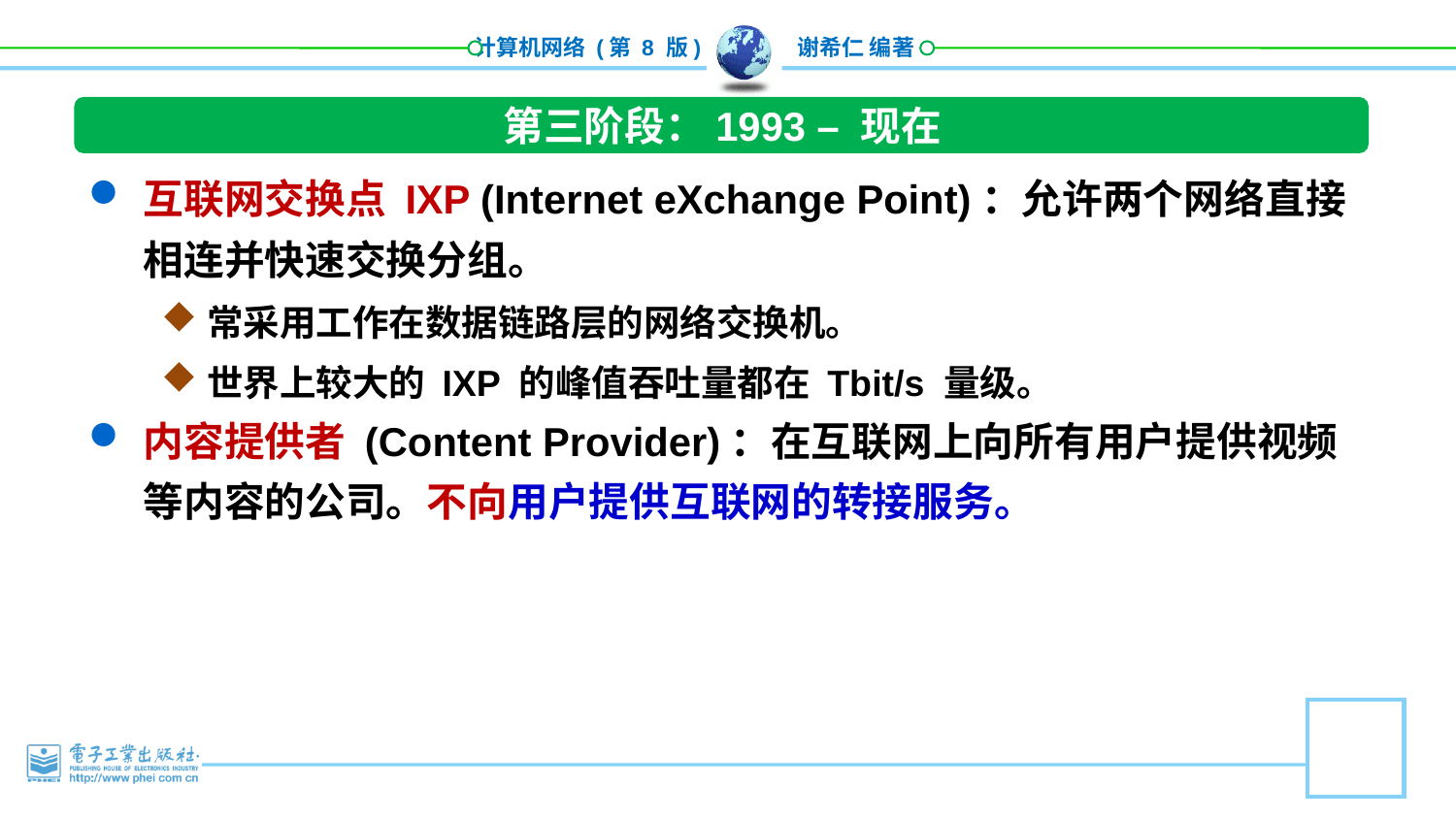

第三阶段：1993 – 现在
互联网交换点 IXP (Internet eXchange Point)：允许两个网络直接相连并快速交换分组。
常采用工作在数据链路层的网络交换机。
世界上较大的 IXP 的峰值吞吐量都在 Tbit/s 量级。
内容提供者 (Content Provider)：在互联网上向所有用户提供视频等内容的公司。不向用户提供互联网的转接服务。